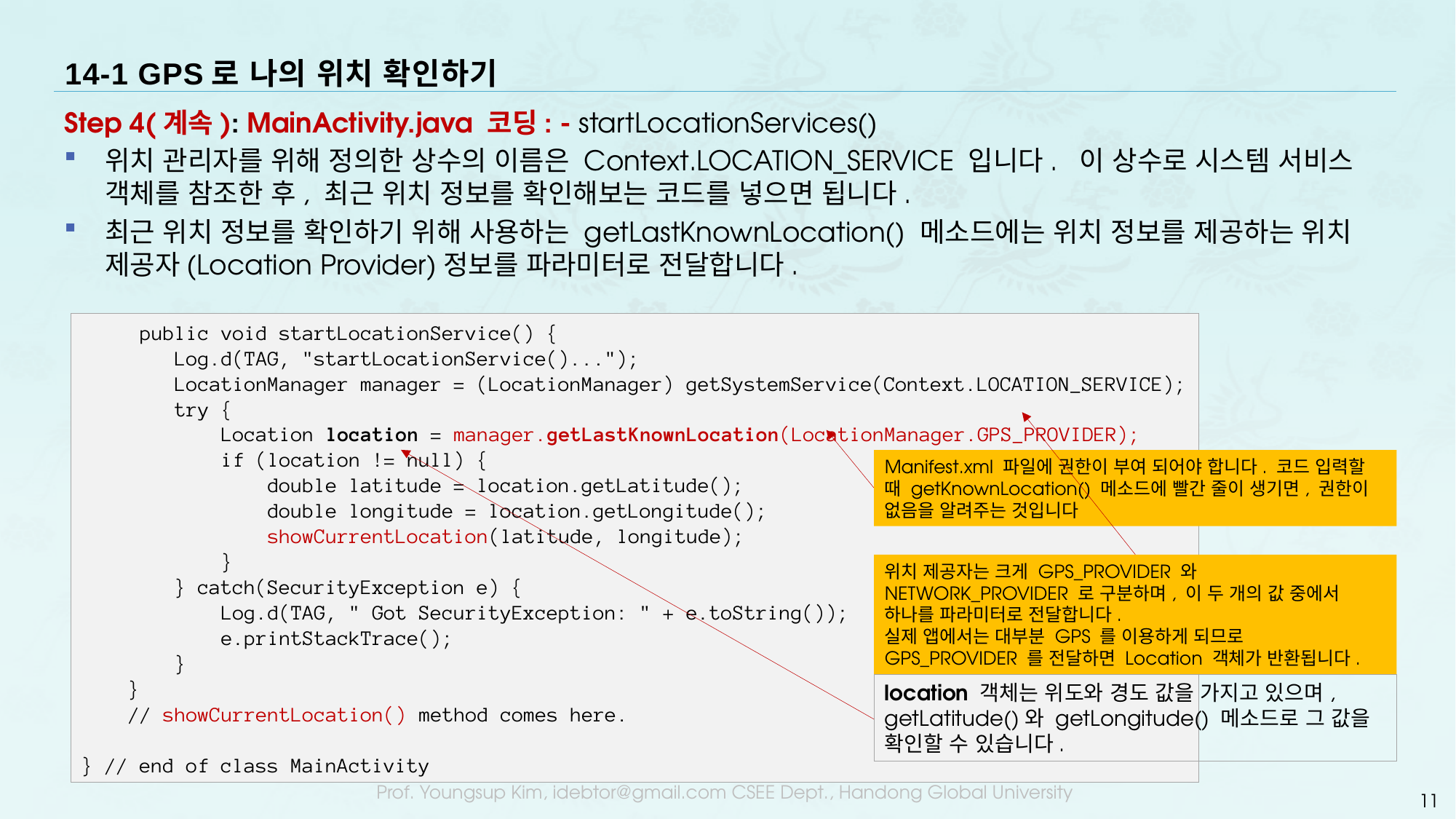

# 14-1 GPS로 나의 위치 확인하기
Step 4(계속): MainActivity.java 코딩: - startLocationServices()
위치 관리자를 위해 정의한 상수의 이름은 Context.LOCATION_SERVICE 입니다.  이 상수로 시스템 서비스 객체를 참조한 후, 최근 위치 정보를 확인해보는 코드를 넣으면 됩니다.
최근 위치 정보를 확인하기 위해 사용하는 getLastKnownLocation() 메소드에는 위치 정보를 제공하는 위치 제공자(Location Provider)정보를 파라미터로 전달합니다.

     public void startLocationService() {
        Log.d(TAG, "startLocationService()...");
        LocationManager manager = (LocationManager) getSystemService(Context.LOCATION_SERVICE);
        try {
            Location location = manager.getLastKnownLocation(LocationManager.GPS_PROVIDER);
            if (location != null) {
                double latitude = location.getLatitude();
                double longitude = location.getLongitude();
                showCurrentLocation(latitude, longitude);
            }
        } catch(SecurityException e) {
            Log.d(TAG, " Got SecurityException: " + e.toString());
            e.printStackTrace();
        }
    }
    // showCurrentLocation() method comes here.

} // end of class MainActivity
Manifest.xml 파일에 권한이 부여 되어야 합니다. 코드 입력할 때 getKnownLocation() 메소드에 빨간 줄이 생기면, 권한이 없음을 알려주는 것입니다
오류가 발생하면, 적절한 조치를 취하십시오.
위치 제공자는 크게 GPS_PROVIDER 와 NETWORK_PROVIDER 로 구분하며, 이 두 개의 값 중에서 하나를 파라미터로 전달합니다.
실제 앱에서는 대부분 GPS 를 이용하게 되므로  GPS_PROVIDER 를 전달하면 Location 객체가 반환됩니다.
textView를 참조할 수 있도록 선언하고 참조해야 합니다.
location 객체는 위도와 경도 값을 가지고 있으며, getLatitude()와 getLongitude() 메소드로 그 값을 확인할 수 있습니다.
11